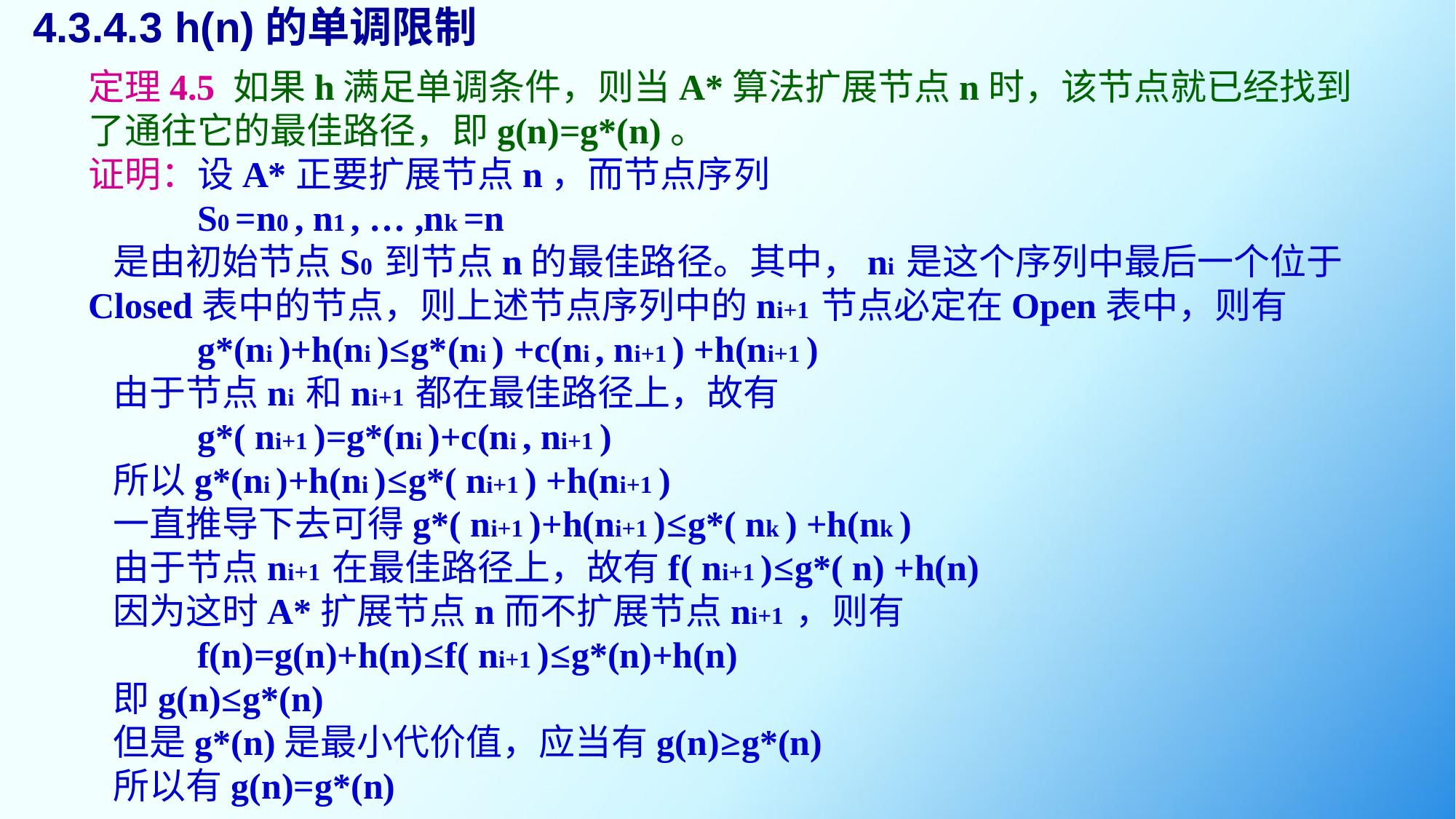

4.3.4.3 h(n)的单调限制
定理4.5 如果h满足单调条件，则当A*算法扩展节点n时，该节点就已经找到了通往它的最佳路径，即g(n)=g*(n)。
证明：设A*正要扩展节点n，而节点序列
	S0 =n0 , n1 , … ,nk =n
  是由初始节点S0 到节点n的最佳路径。其中，ni 是这个序列中最后一个位于Closed表中的节点，则上述节点序列中的ni+1 节点必定在Open表中，则有
	g*(ni )+h(ni )≤g*(ni ) +c(ni , ni+1 ) +h(ni+1 )
  由于节点ni 和ni+1 都在最佳路径上，故有
	g*( ni+1 )=g*(ni )+c(ni , ni+1 )
  所以g*(ni )+h(ni )≤g*( ni+1 ) +h(ni+1 )
  一直推导下去可得g*( ni+1 )+h(ni+1 )≤g*( nk ) +h(nk )
  由于节点ni+1 在最佳路径上，故有f( ni+1 )≤g*( n) +h(n)
  因为这时A*扩展节点n而不扩展节点ni+1 ，则有
	f(n)=g(n)+h(n)≤f( ni+1 )≤g*(n)+h(n)
  即g(n)≤g*(n)
  但是g*(n)是最小代价值，应当有g(n)≥g*(n)
  所以有g(n)=g*(n)